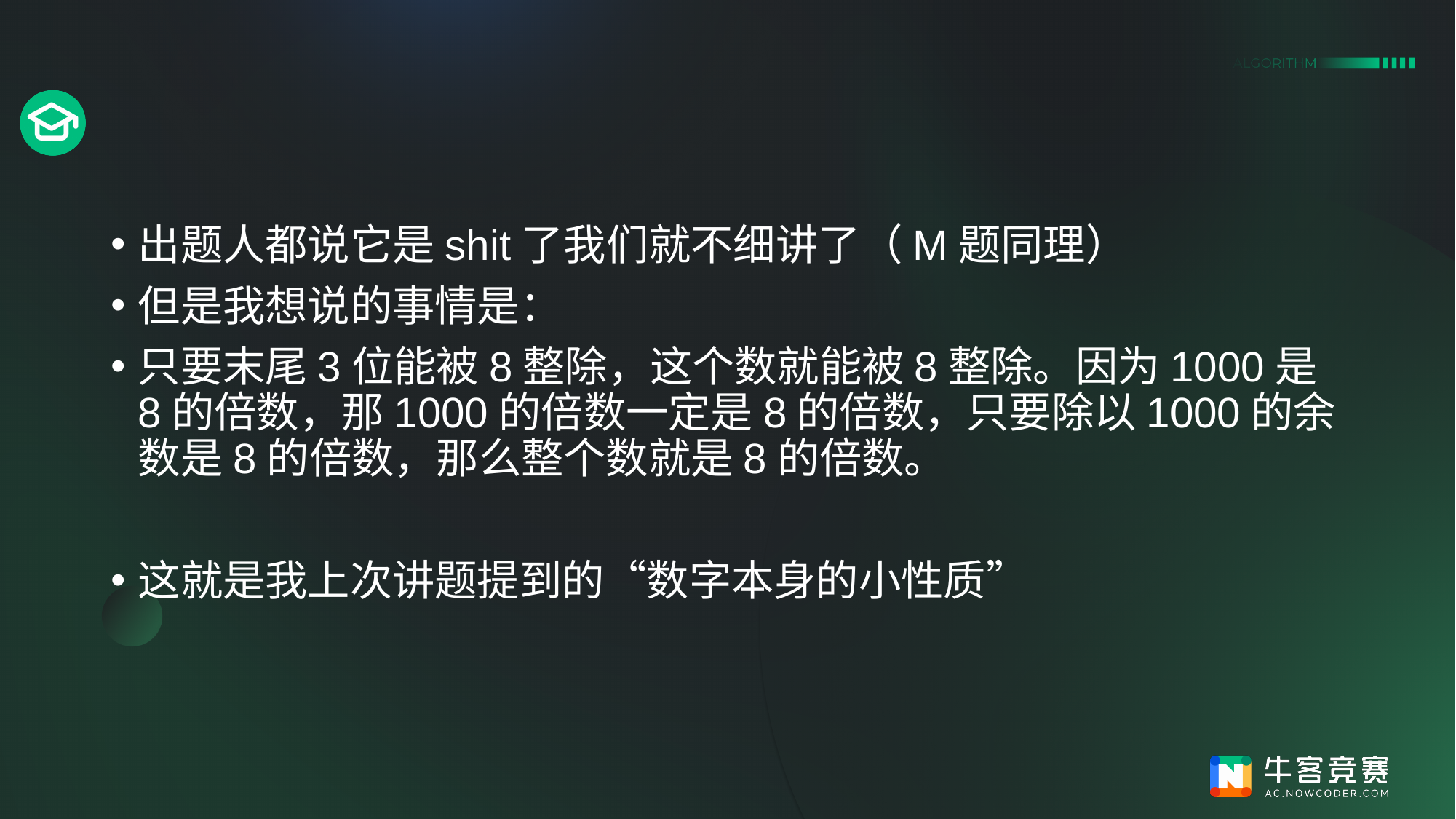

#
出题人都说它是shit了我们就不细讲了（M题同理）
但是我想说的事情是：
只要末尾3位能被8整除，这个数就能被8整除。因为1000是8的倍数，那1000的倍数一定是8的倍数，只要除以1000的余数是8的倍数，那么整个数就是8的倍数。

这就是我上次讲题提到的“数字本身的小性质”